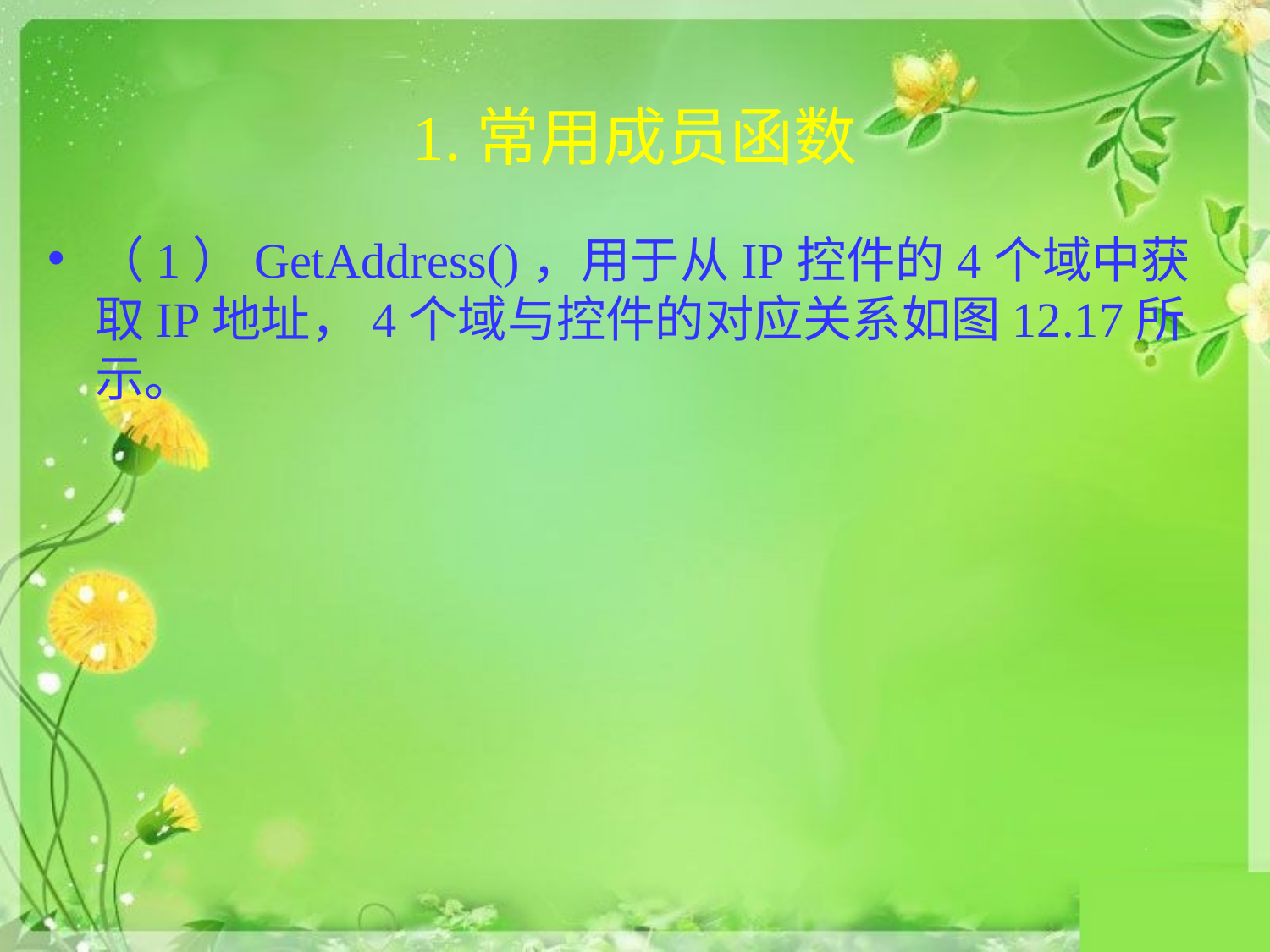

# 1.常用成员函数
（1）GetAddress()，用于从IP控件的4个域中获取IP地址，4个域与控件的对应关系如图12.17所示。